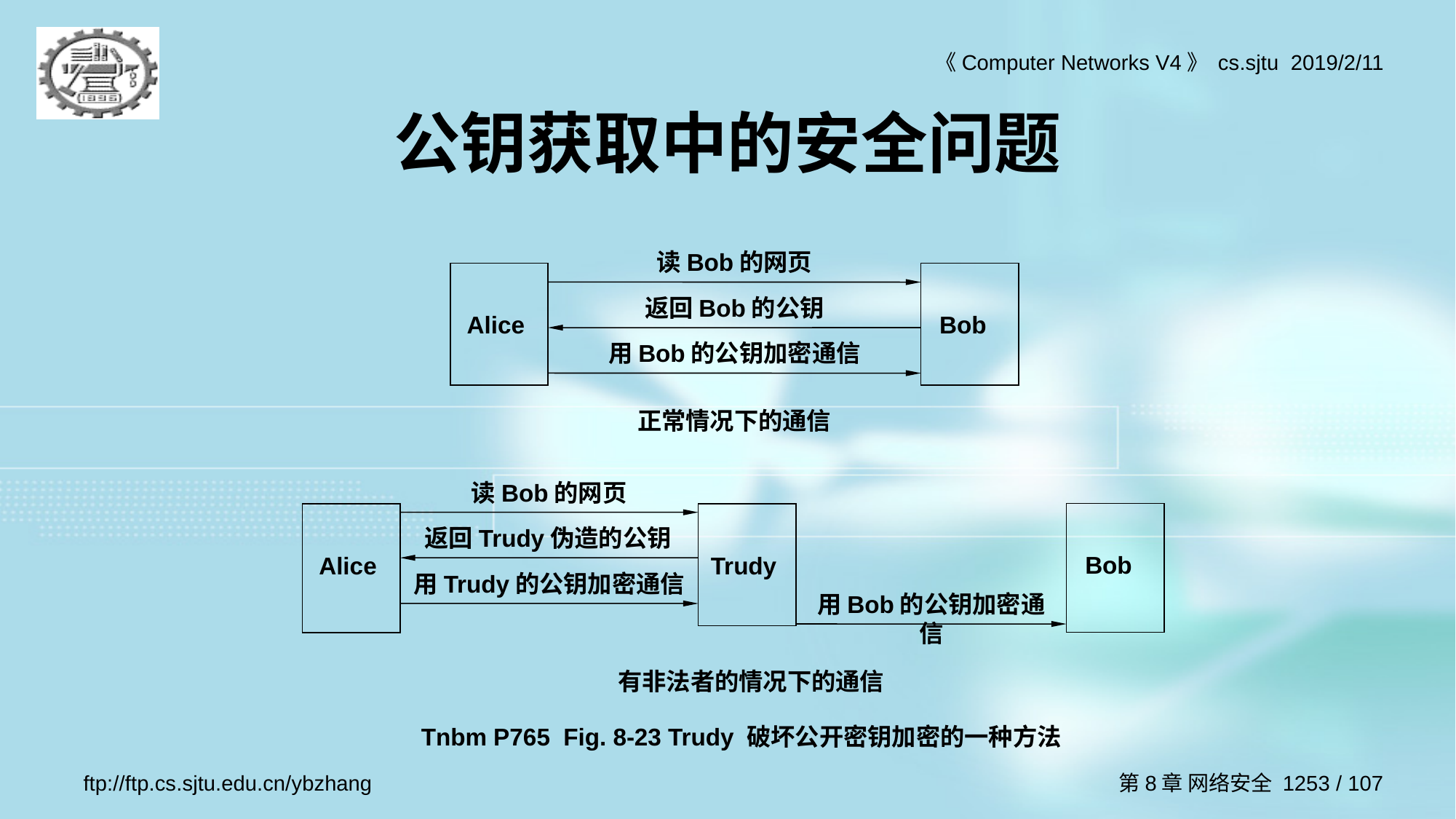

# 公钥获取中的安全问题
读Bob的网页

Alice

Bob

返回Bob的公钥

用Bob的公钥加密通信

正常情况下的通信
读Bob的网页

Bob

Alice

Trudy

返回Trudy伪造的公钥
用Trudy的公钥加密通信
用Bob的公钥加密通信

有非法者的情况下的通信
Tnbm P765  Fig. 8-23 Trudy 破坏公开密钥加密的一种方法